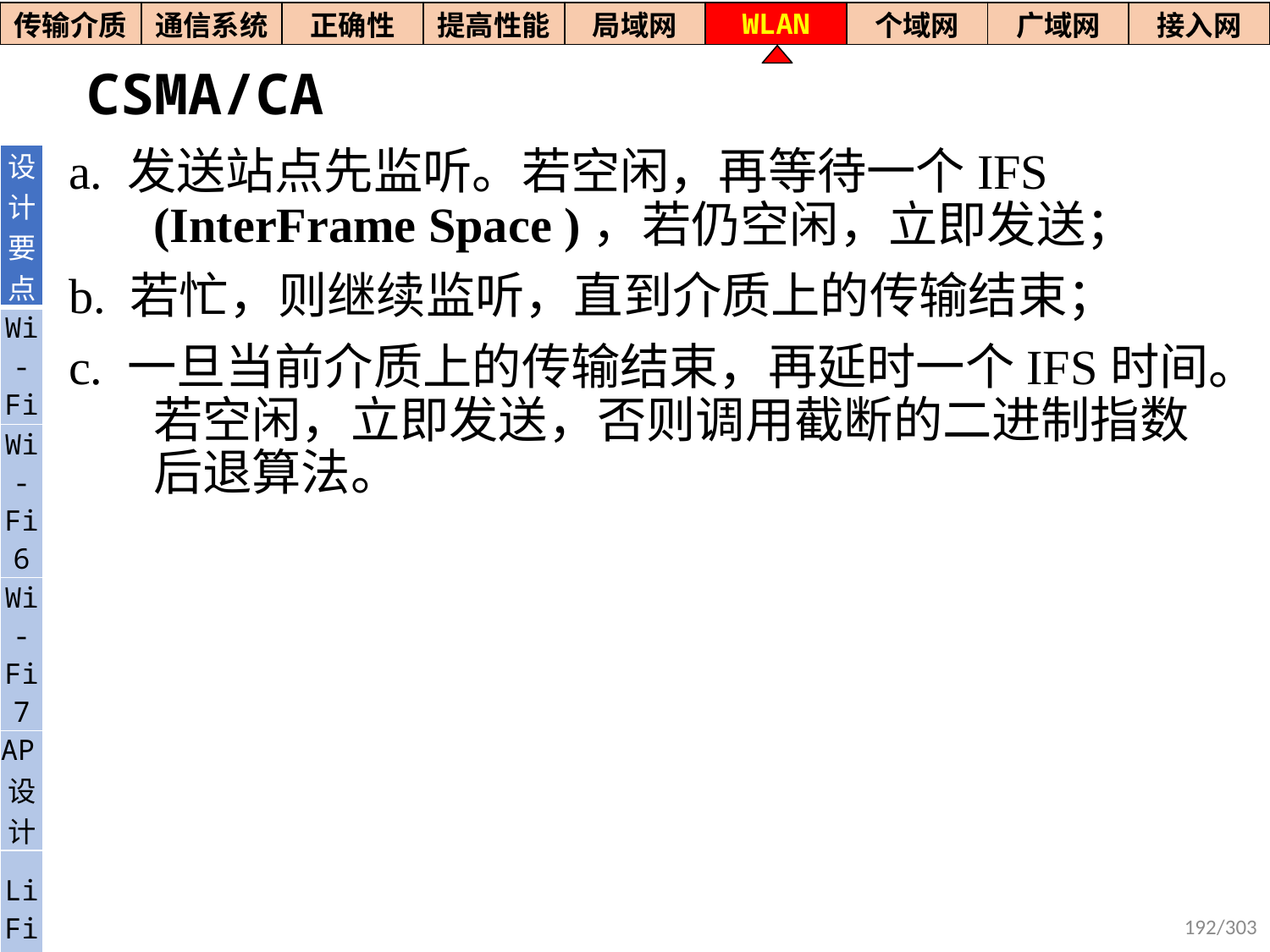

| 传输介质 | 通信系统 | 正确性 | 提高性能 | 局域网 | WLAN | 个域网 | 广域网 | 接入网 |
| --- | --- | --- | --- | --- | --- | --- | --- | --- |

# CSMA/CA
a. 发送站点先监听。若空闲，再等待一个IFS (InterFrame Space )，若仍空闲，立即发送；
b. 若忙，则继续监听，直到介质上的传输结束；
c. 一旦当前介质上的传输结束，再延时一个IFS时间。若空闲，立即发送，否则调用截断的二进制指数后退算法。

| 设计要点 |
| --- |
| Wi- Fi |
| Wi-Fi6 |
| Wi-Fi7 |
| AP设计 |
| Li Fi |

192/303